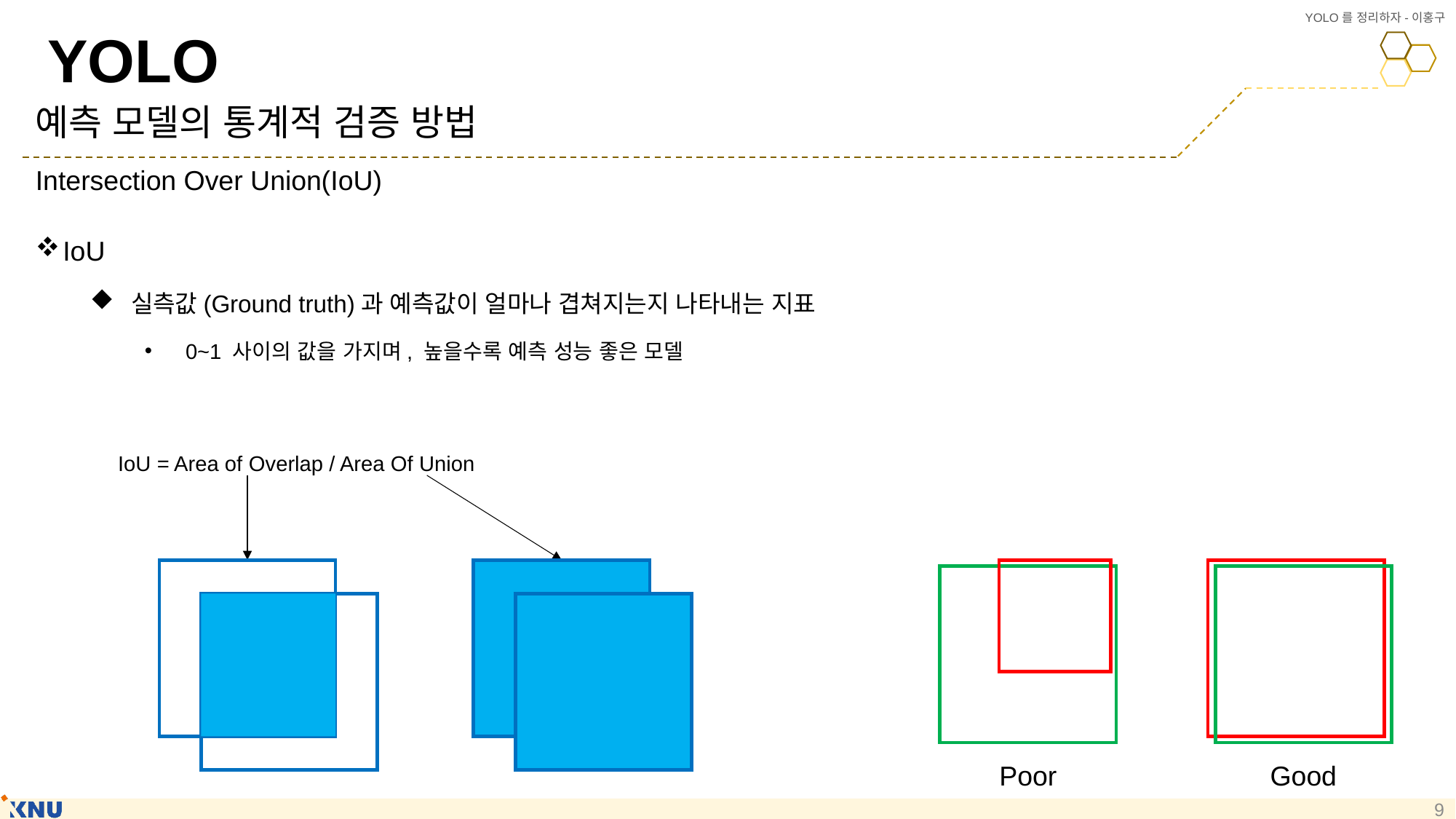

# YOLO
예측 모델의 통계적 검증 방법
Intersection Over Union(IoU)
IoU
실측값(Ground truth)과 예측값이 얼마나 겹쳐지는지 나타내는 지표
0~1 사이의 값을 가지며, 높을수록 예측 성능 좋은 모델
IoU = Area of Overlap / Area Of Union

Poor
Good
9